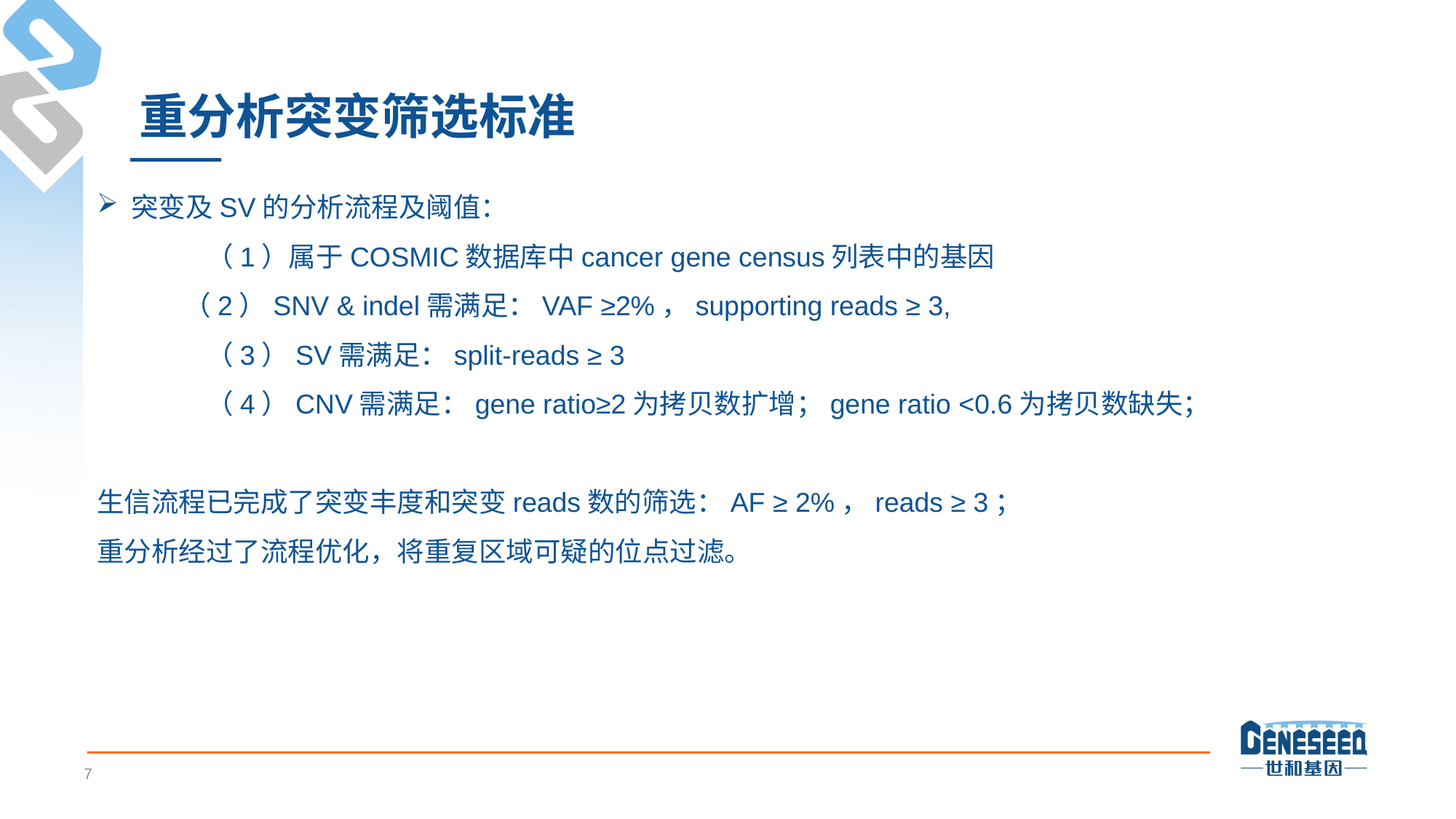

# 重分析突变筛选标准
突变及SV的分析流程及阈值：
	（1）属于COSMIC数据库中cancer gene census列表中的基因
             （2）SNV & indel需满足：VAF ≥2%，supporting reads ≥ 3,
	（3）SV需满足：split-reads ≥ 3
	（4）CNV需满足：gene ratio≥2为拷贝数扩增；gene ratio <0.6为拷贝数缺失；

生信流程已完成了突变丰度和突变reads数的筛选：AF ≥ 2%，reads ≥ 3；
重分析经过了流程优化，将重复区域可疑的位点过滤。

7